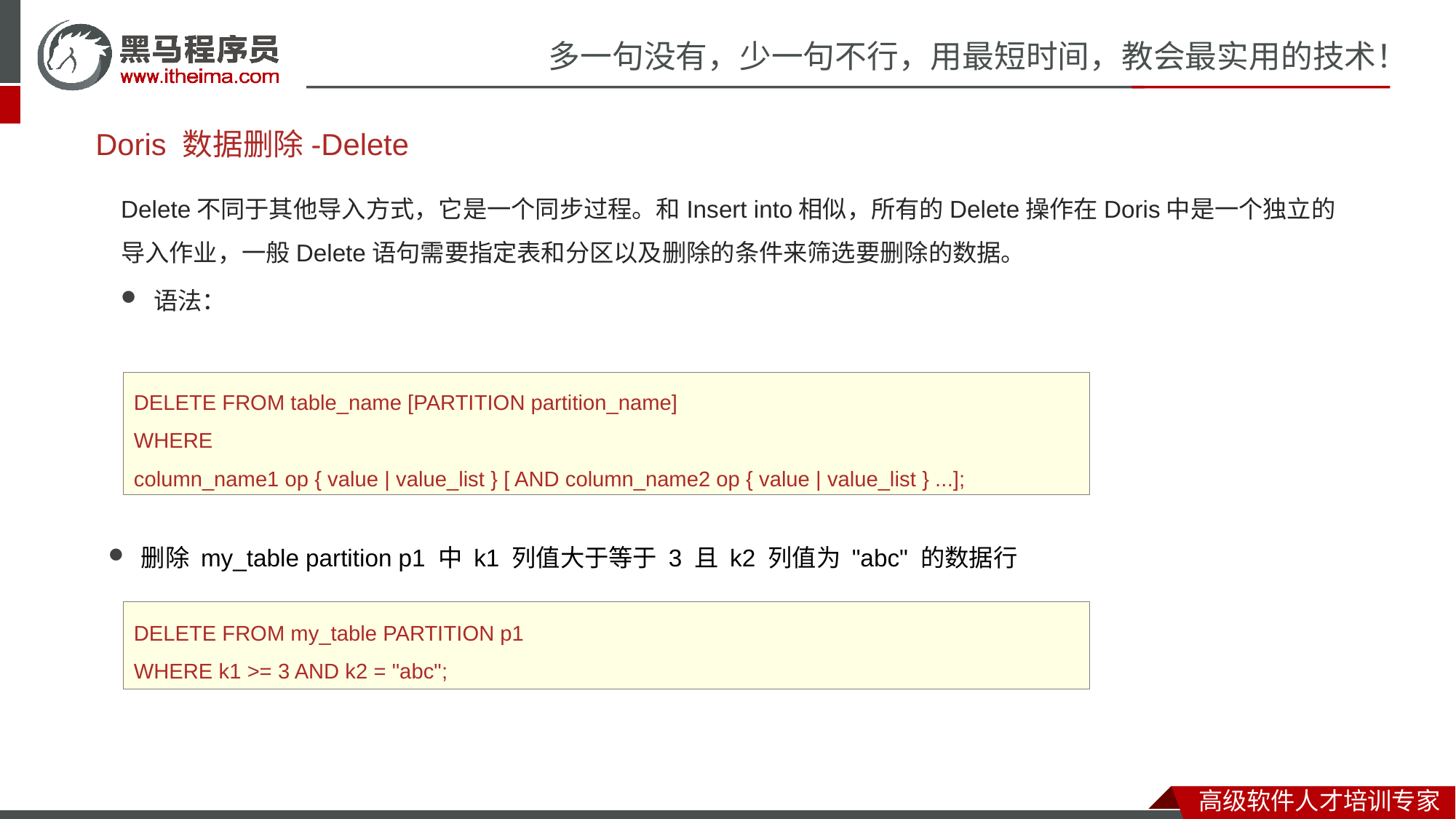

# Doris 数据删除-Delete

Delete不同于其他导入方式，它是一个同步过程。和Insert into相似，所有的Delete操作在Doris中是一个独立的导入作业，一般Delete语句需要指定表和分区以及删除的条件来筛选要删除的数据。
语法：

DELETE FROM table_name [PARTITION partition_name]
WHERE
column_name1 op { value | value_list } [ AND column_name2 op { value | value_list } ...];
删除 my_table partition p1 中 k1 列值大于等于 3 且 k2 列值为 "abc" 的数据行
DELETE FROM my_table PARTITION p1
WHERE k1 >= 3 AND k2 = "abc";